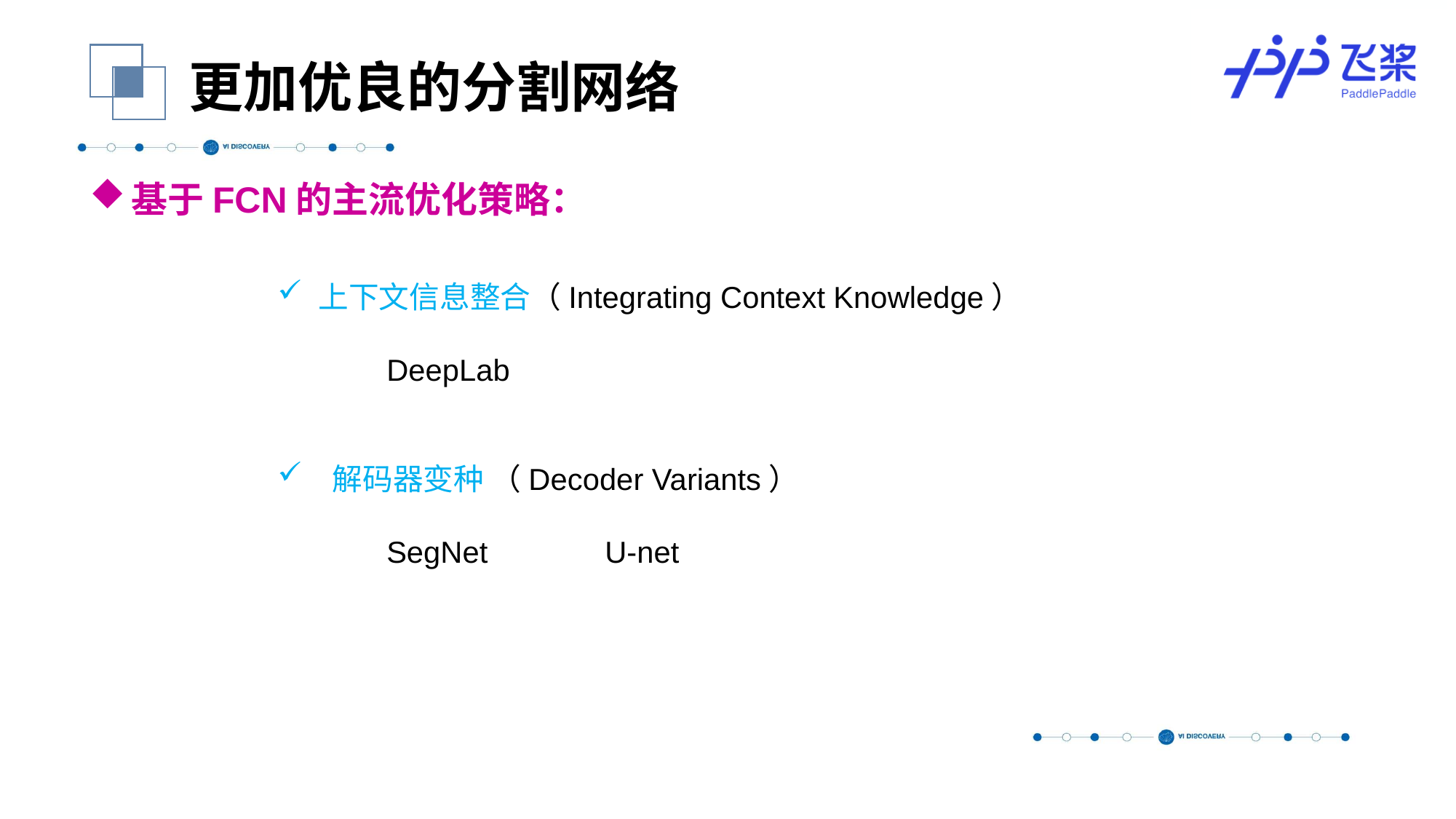

更加优良的分割网络
基于FCN的主流优化策略：
上下文信息整合（Integrating Context Knowledge）

	DeepLab

 解码器变种 （Decoder Variants）

	SegNet 	U-net